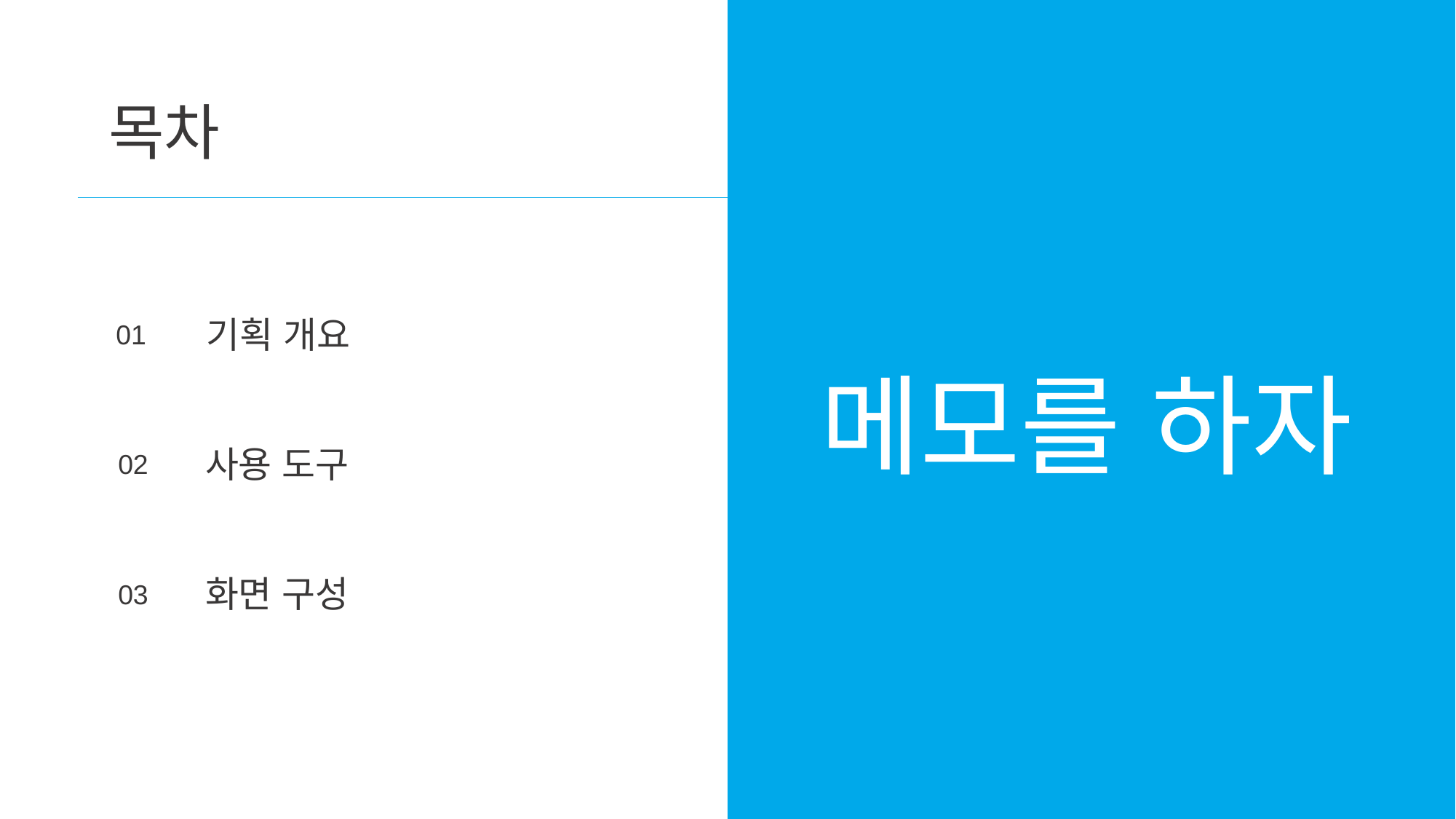

목차
기획 개요
01
메모를 하자
사용 도구
02
화면 구성
03